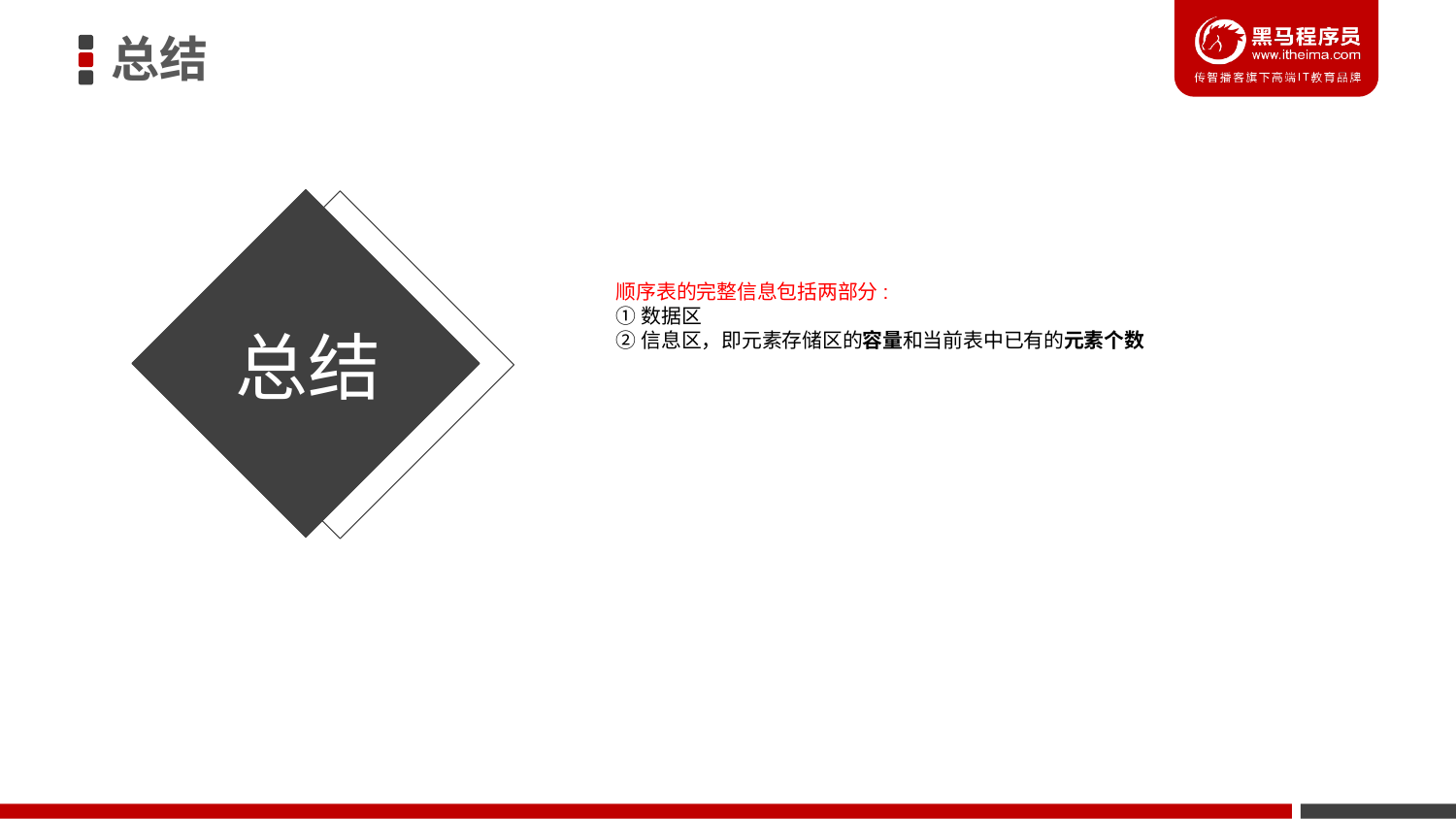

总结

顺序表的完整信息包括两部分:
①数据区
②信息区，即元素存储区的容量和当前表中已有的元素个数

总结